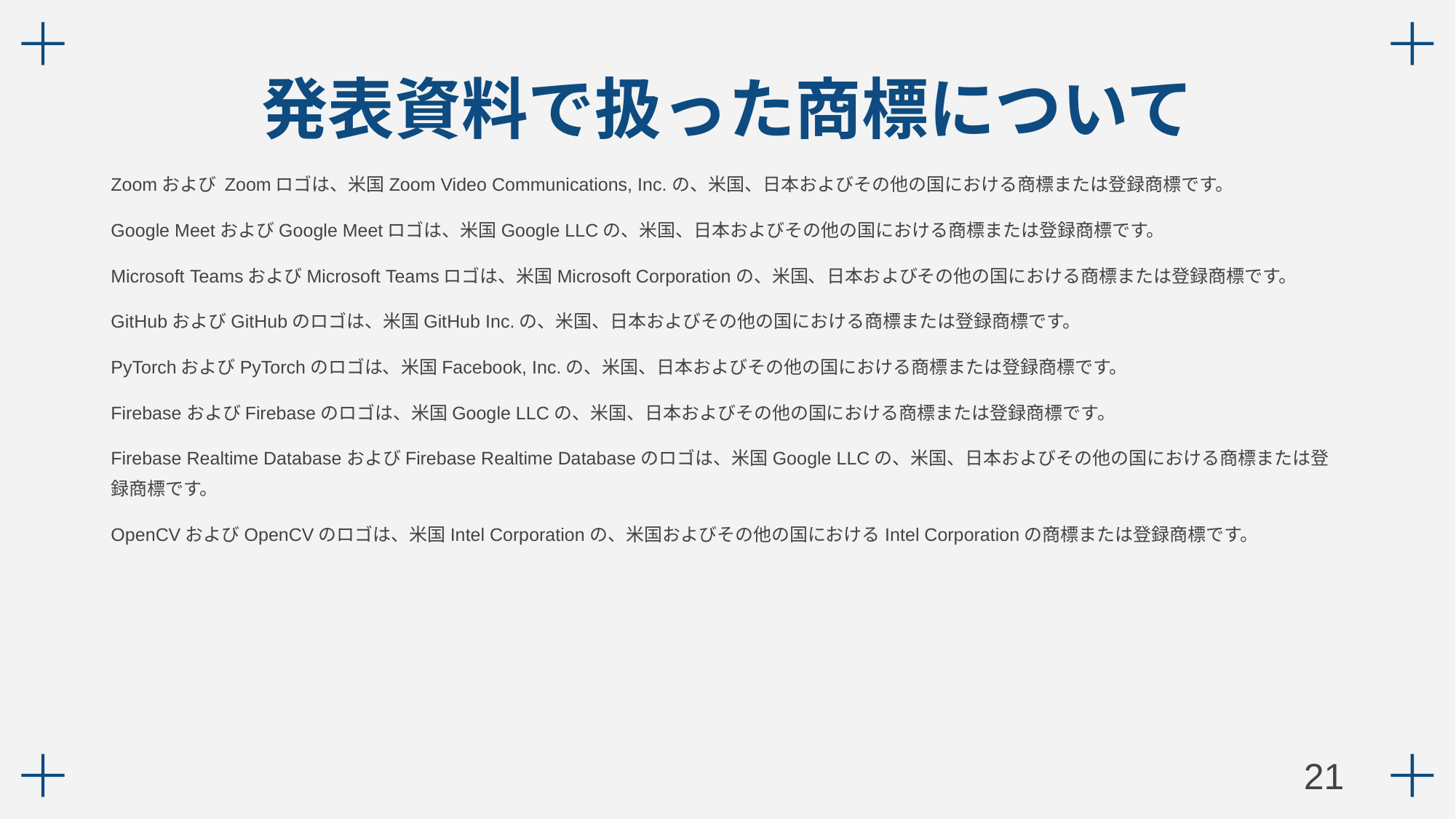

# 発表資料で扱った商標について
Zoomおよび Zoomロゴは、米国Zoom Video Communications, Inc.の、米国、日本およびその他の国における商標または登録商標です。
Google MeetおよびGoogle Meetロゴは、米国Google LLCの、米国、日本およびその他の国における商標または登録商標です。
Microsoft TeamsおよびMicrosoft Teamsロゴは、米国Microsoft Corporationの、米国、日本およびその他の国における商標または登録商標です。
GitHubおよびGitHubのロゴは、米国GitHub Inc.の、米国、日本およびその他の国における商標または登録商標です。
PyTorchおよびPyTorchのロゴは、米国Facebook, Inc.の、米国、日本およびその他の国における商標または登録商標です。
FirebaseおよびFirebaseのロゴは、米国Google LLCの、米国、日本およびその他の国における商標または登録商標です。
Firebase Realtime DatabaseおよびFirebase Realtime Databaseのロゴは、米国Google LLCの、米国、日本およびその他の国における商標または登録商標です。
OpenCVおよびOpenCVのロゴは、米国Intel Corporationの、米国およびその他の国におけるIntel Corporationの商標または登録商標です。
21